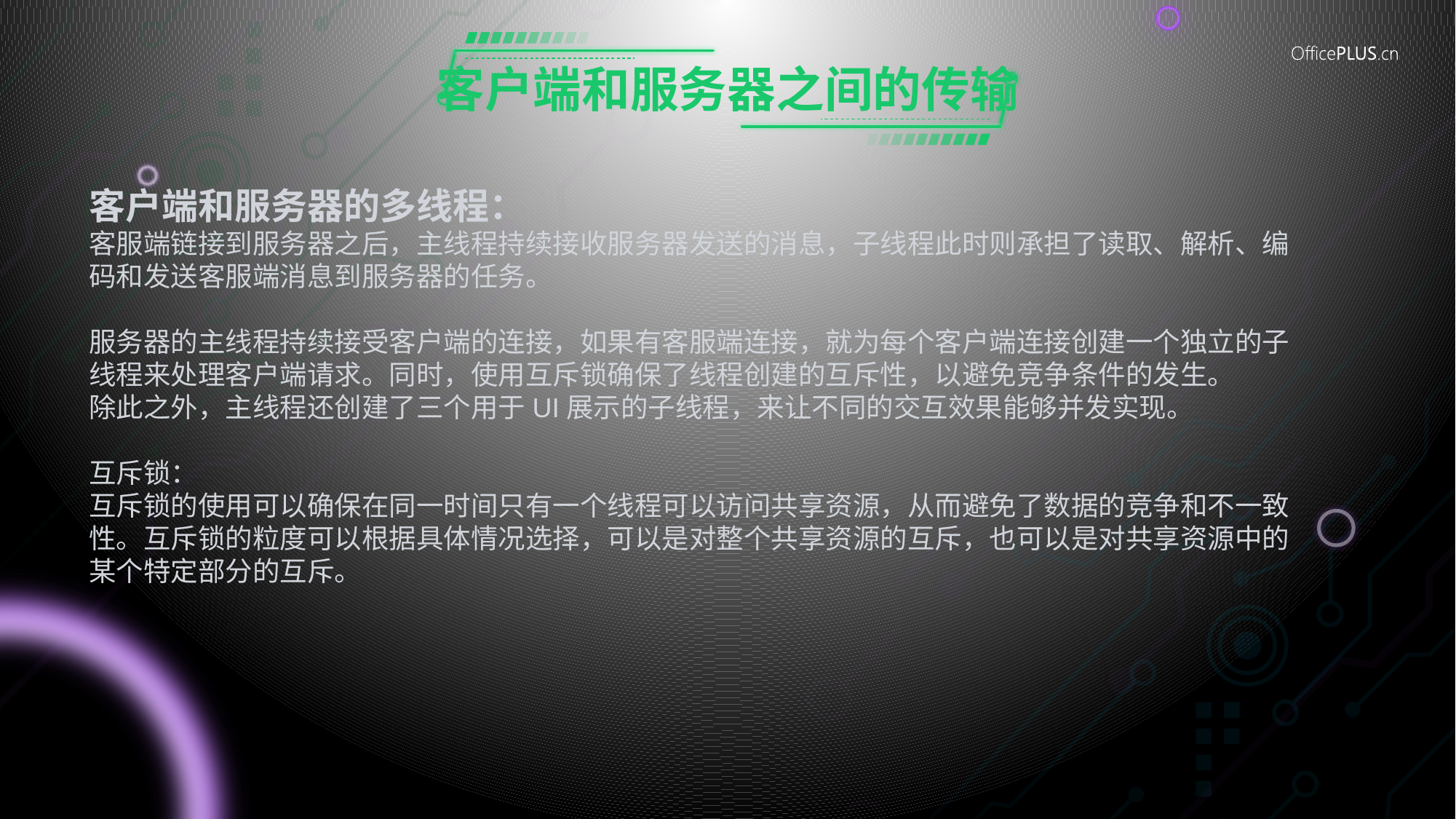

# 客户端和服务器之间的传输
客户端和服务器的多线程：
客服端链接到服务器之后，主线程持续接收服务器发送的消息，子线程此时则承担了读取、解析、编码和发送客服端消息到服务器的任务。

服务器的主线程持续接受客户端的连接，如果有客服端连接，就为每个客户端连接创建一个独立的子线程来处理客户端请求。同时，使用互斥锁确保了线程创建的互斥性，以避免竞争条件的发生。
除此之外，主线程还创建了三个用于UI展示的子线程，来让不同的交互效果能够并发实现。

互斥锁：
互斥锁的使用可以确保在同一时间只有一个线程可以访问共享资源，从而避免了数据的竞争和不一致性。互斥锁的粒度可以根据具体情况选择，可以是对整个共享资源的互斥，也可以是对共享资源中的某个特定部分的互斥。